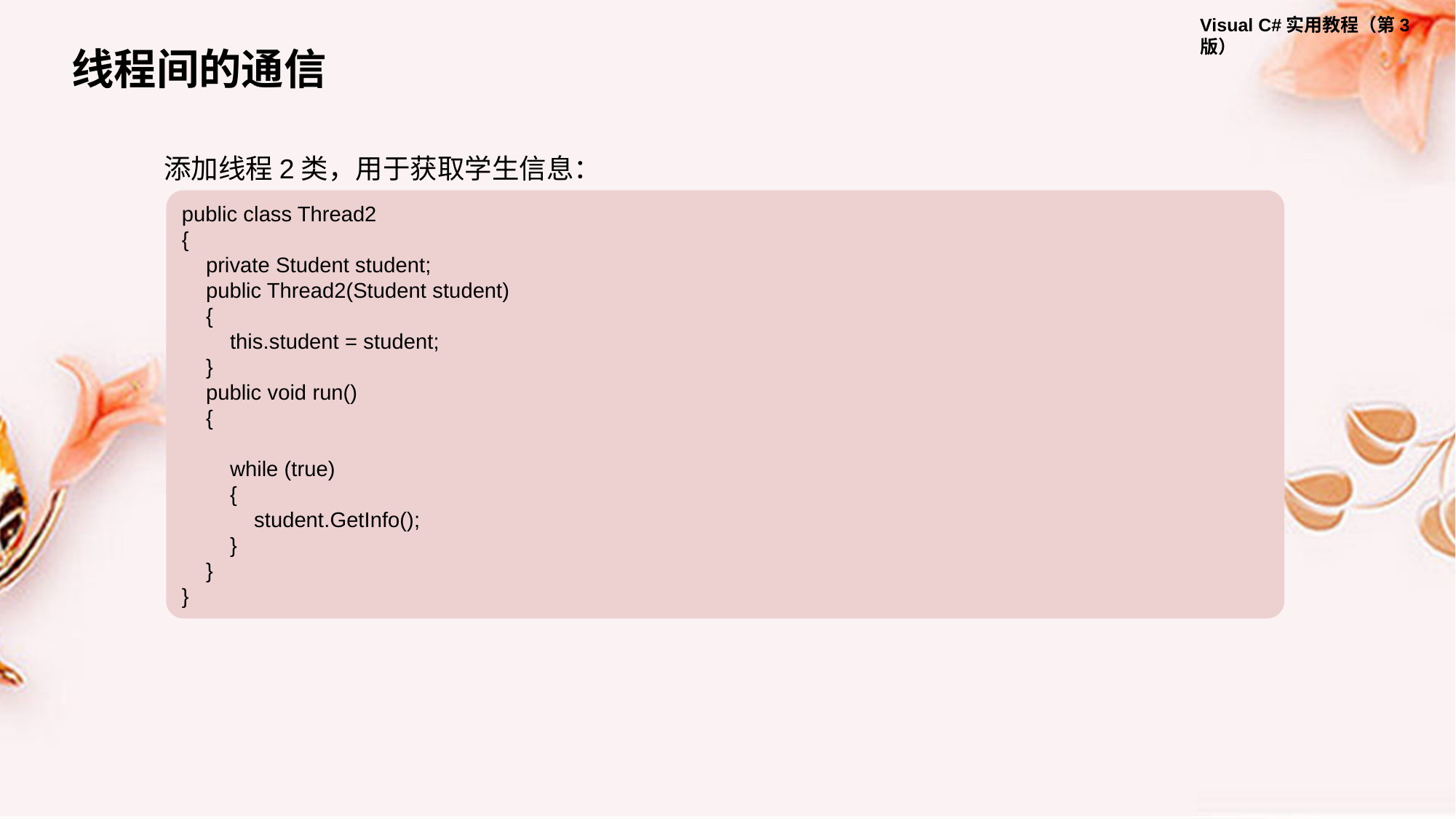

线程间的通信
添加线程2类，用于获取学生信息：
public class Thread2
{
    private Student student;
    public Thread2(Student student)
    {
        this.student = student;
    }
    public void run()
    {

        while (true)
        {
            student.GetInfo();
        }
    }
}